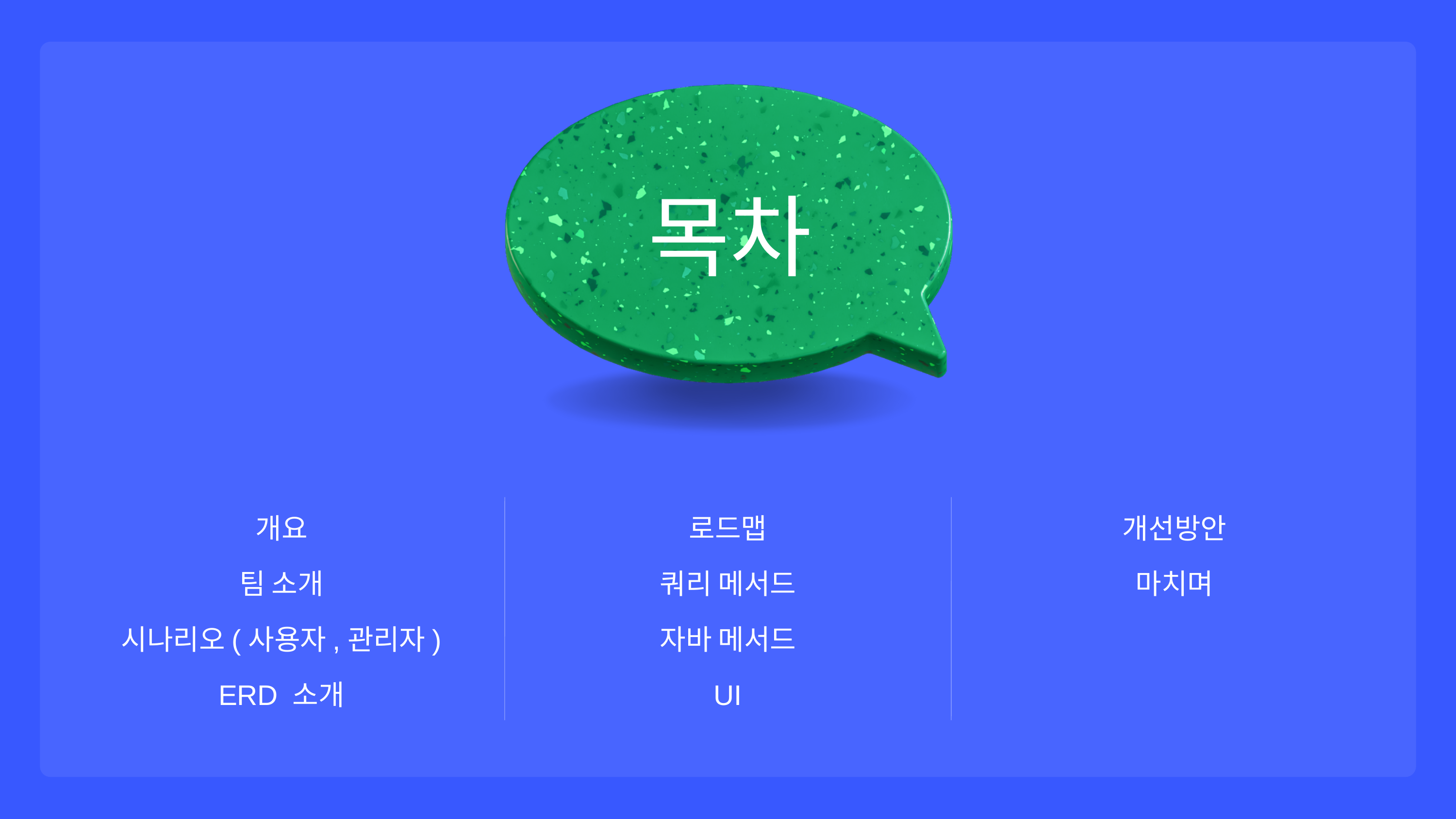

목차

개요
팀 소개
시나리오(사용자,관리자)
ERD 소개
로드맵
쿼리 메서드
자바 메서드
UI
개선방안
마치며